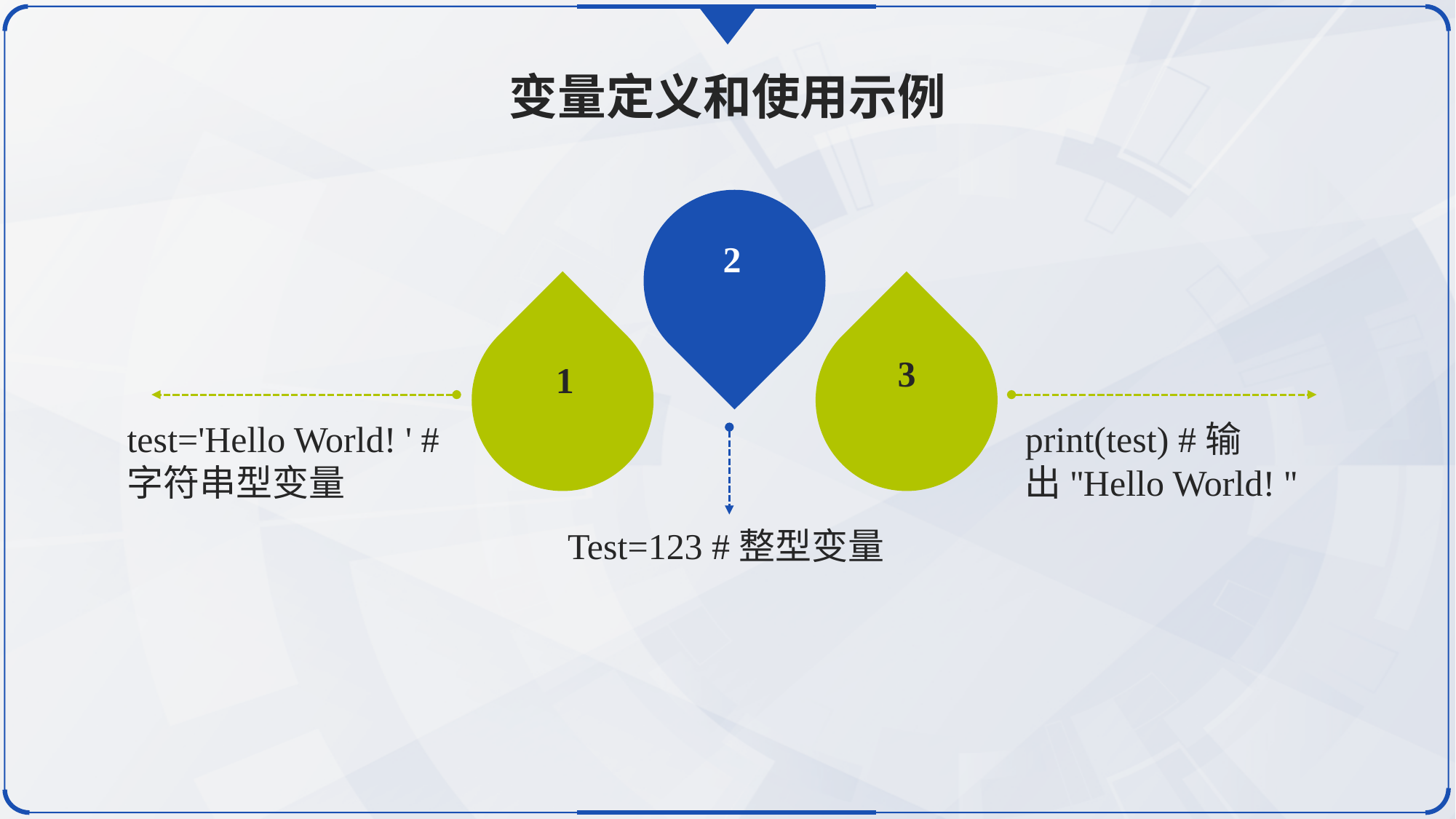

变量定义和使用示例

2

1

3
test='Hello World! ' #字符串型变量
print(test) #输出''Hello World! ''
Test=123 #整型变量